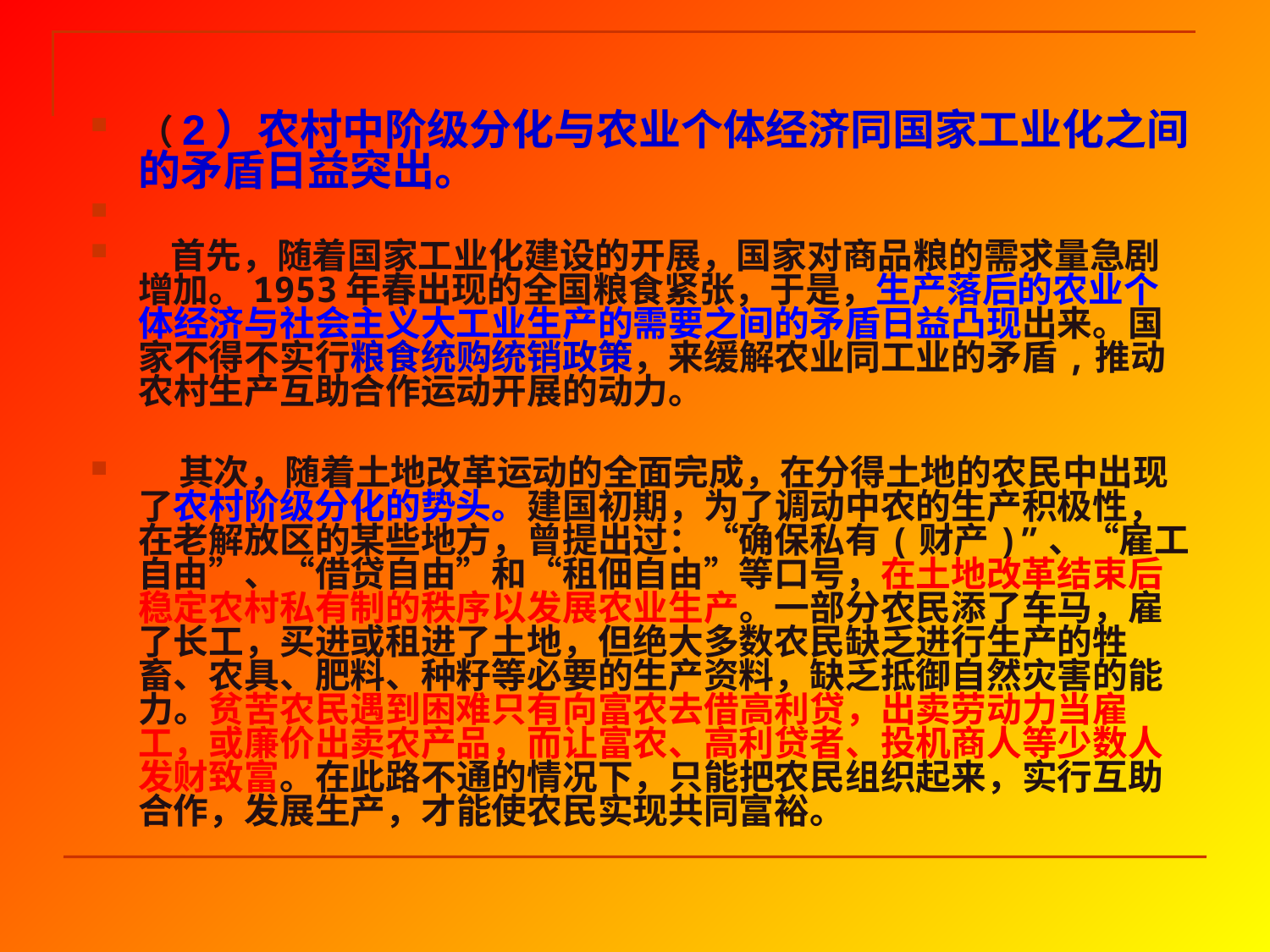

（2）农村中阶级分化与农业个体经济同国家工业化之间的矛盾日益突出。

   首先，随着国家工业化建设的开展，国家对商品粮的需求量急剧增加。1953年春出现的全国粮食紧张，于是，生产落后的农业个体经济与社会主义大工业生产的需要之间的矛盾日益凸现出来。国家不得不实行粮食统购统销政策，来缓解农业同工业的矛盾,推动农村生产互助合作运动开展的动力。

    其次，随着土地改革运动的全面完成，在分得土地的农民中出现了农村阶级分化的势头。建国初期，为了调动中农的生产积极性，在老解放区的某些地方，曾提出过：“确保私有(财产)”、“雇工自由”、“借贷自由”和“租佃自由”等口号，在土地改革结束后稳定农村私有制的秩序以发展农业生产。一部分农民添了车马，雇了长工，买进或租进了土地，但绝大多数农民缺乏进行生产的牲畜、农具、肥料、种籽等必要的生产资料，缺乏抵御自然灾害的能力。贫苦农民遇到困难只有向富农去借高利贷，出卖劳动力当雇工，或廉价出卖农产品，而让富农、高利贷者、投机商人等少数人发财致富。在此路不通的情况下，只能把农民组织起来，实行互助合作，发展生产，才能使农民实现共同富裕。